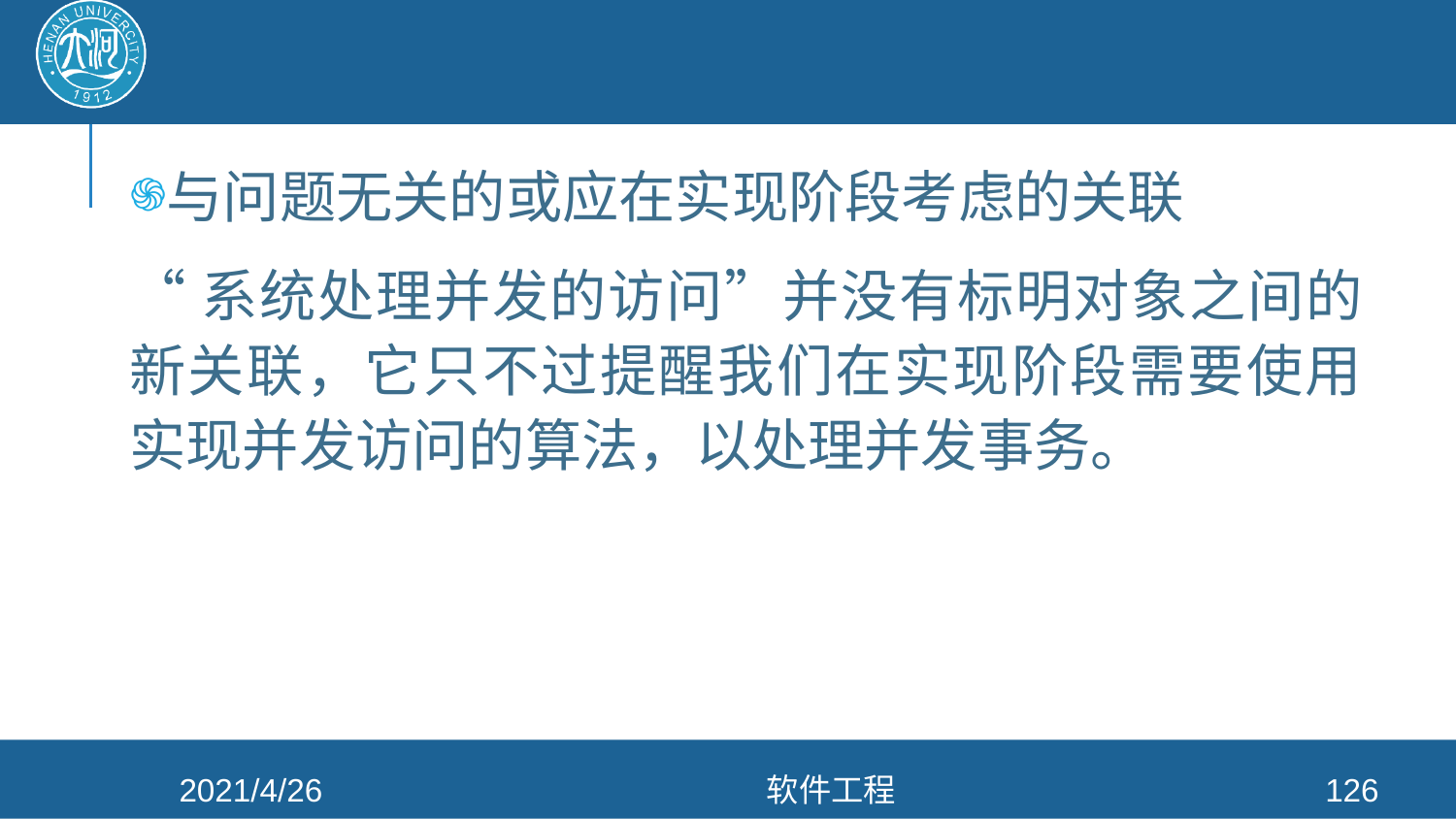

#
与问题无关的或应在实现阶段考虑的关联
“系统处理并发的访问”并没有标明对象之间的新关联，它只不过提醒我们在实现阶段需要使用实现并发访问的算法，以处理并发事务。
2021/4/26
软件工程
126